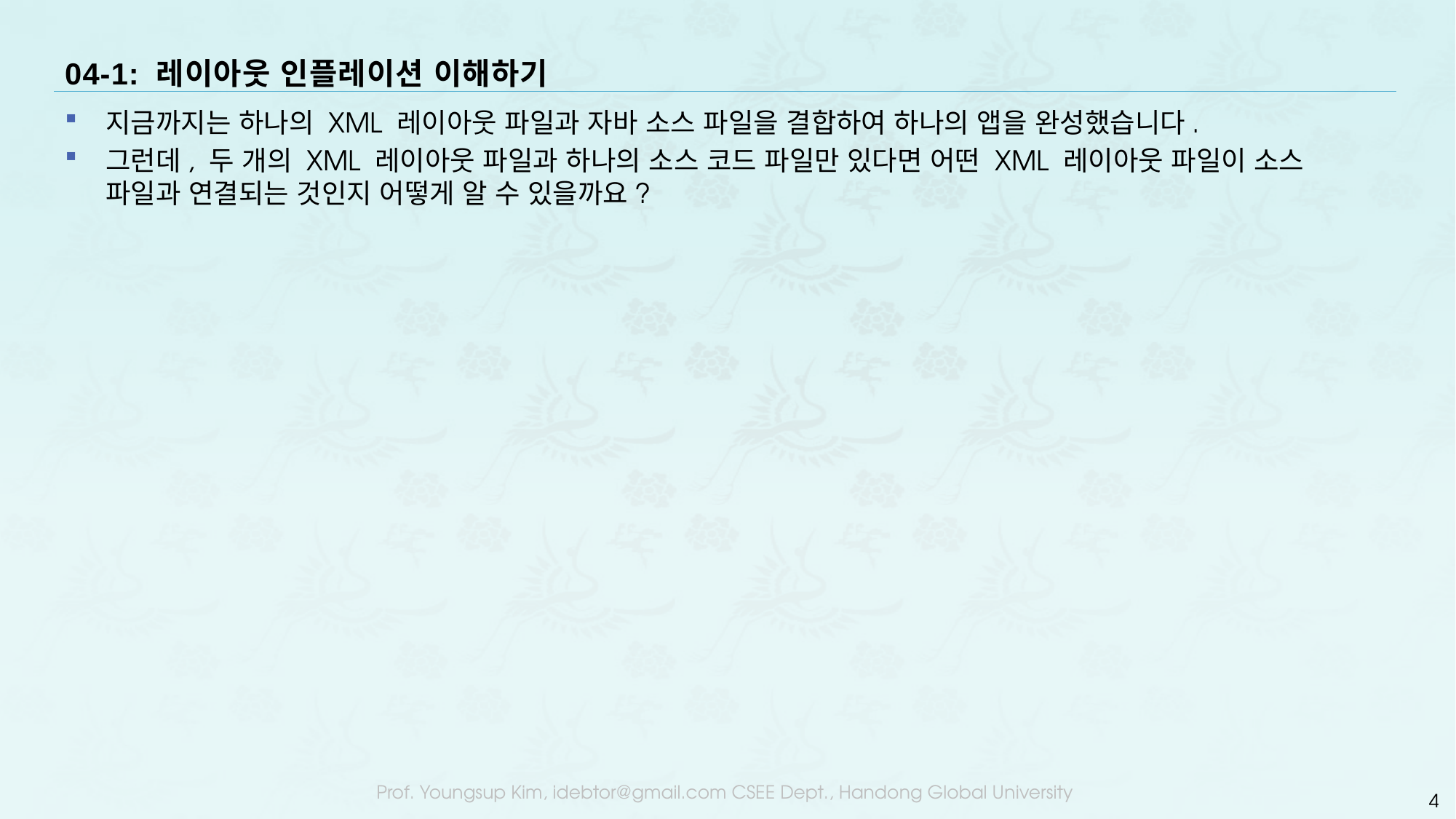

# 04-1: 레이아웃 인플레이션 이해하기
지금까지는 하나의 XML 레이아웃 파일과 자바 소스 파일을 결합하여 하나의 앱을 완성했습니다.
그런데, 두 개의 XML 레이아웃 파일과 하나의 소스 코드 파일만 있다면 어떤 XML 레이아웃 파일이 소스 파일과 연결되는 것인지 어떻게 알 수 있을까요?

4